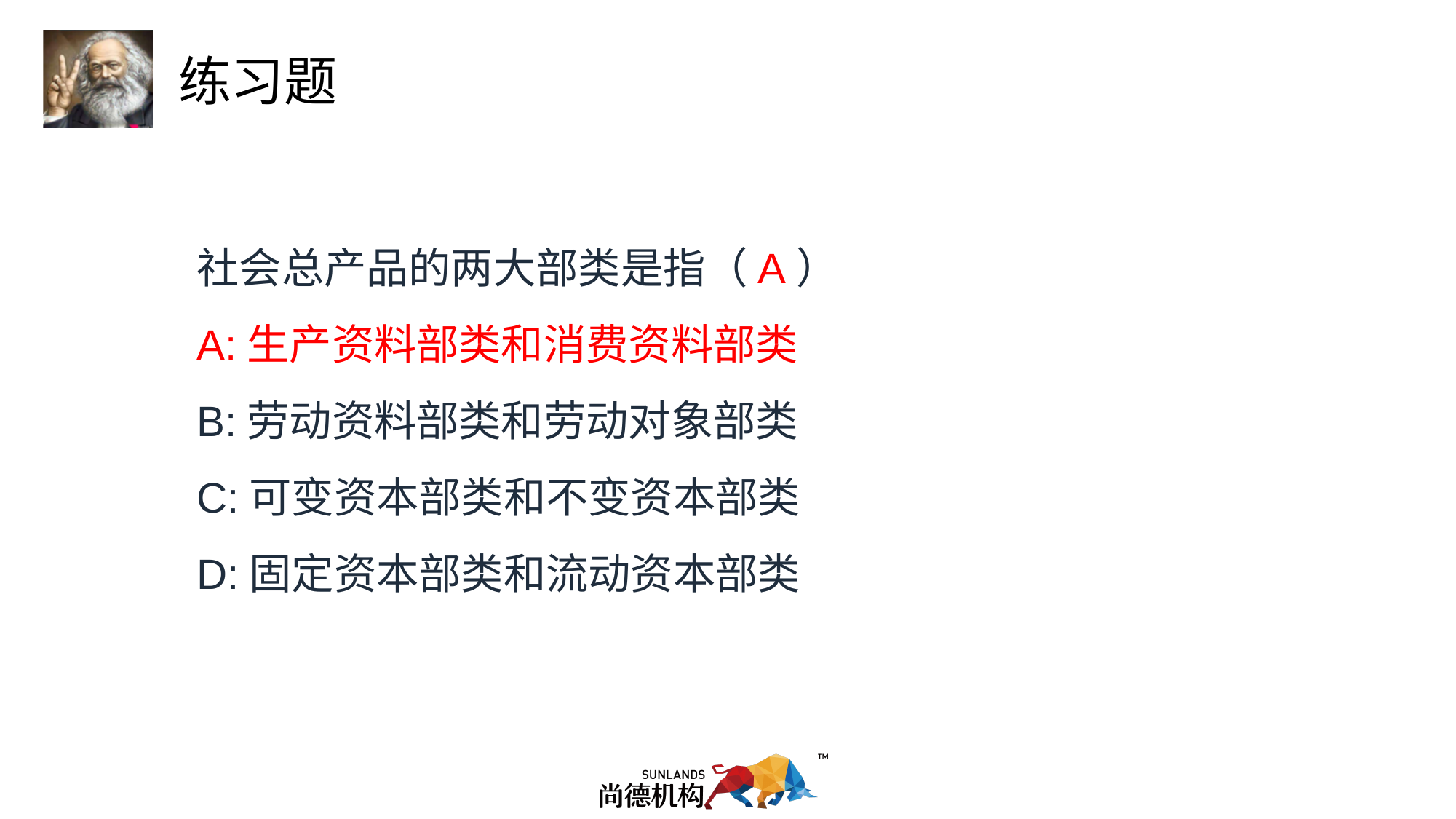

社会总产品的两大部类是指（A）
A:生产资料部类和消费资料部类
B:劳动资料部类和劳动对象部类
C:可变资本部类和不变资本部类
D:固定资本部类和流动资本部类